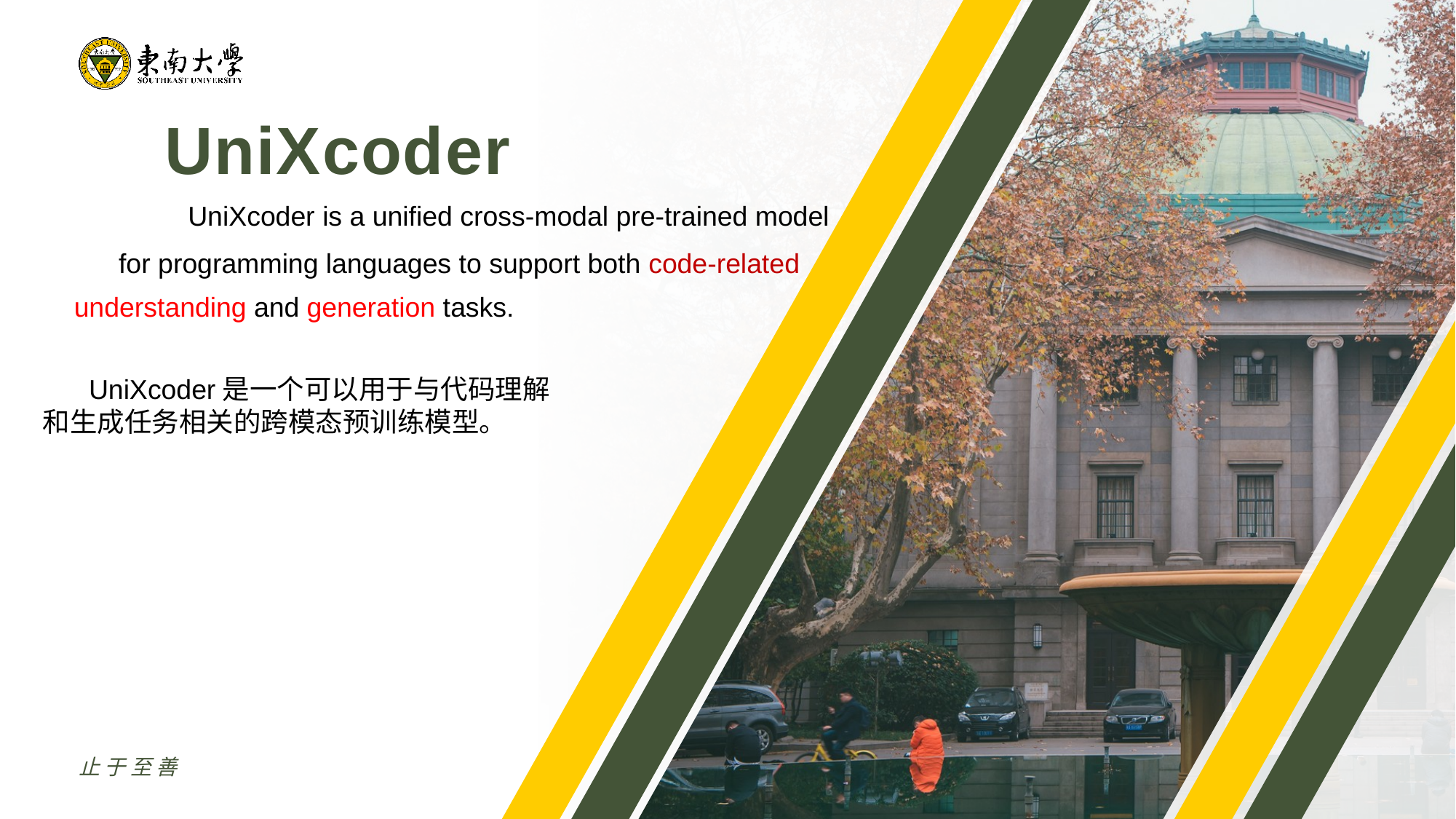

UniXcoder
       UniXcoder is a unified cross-modal pre-trained model

for programming languages to support both code-related
 understanding and generation tasks.
      UniXcoder是一个可以用于与代码理解和生成任务相关的跨模态预训练模型。
止于至善